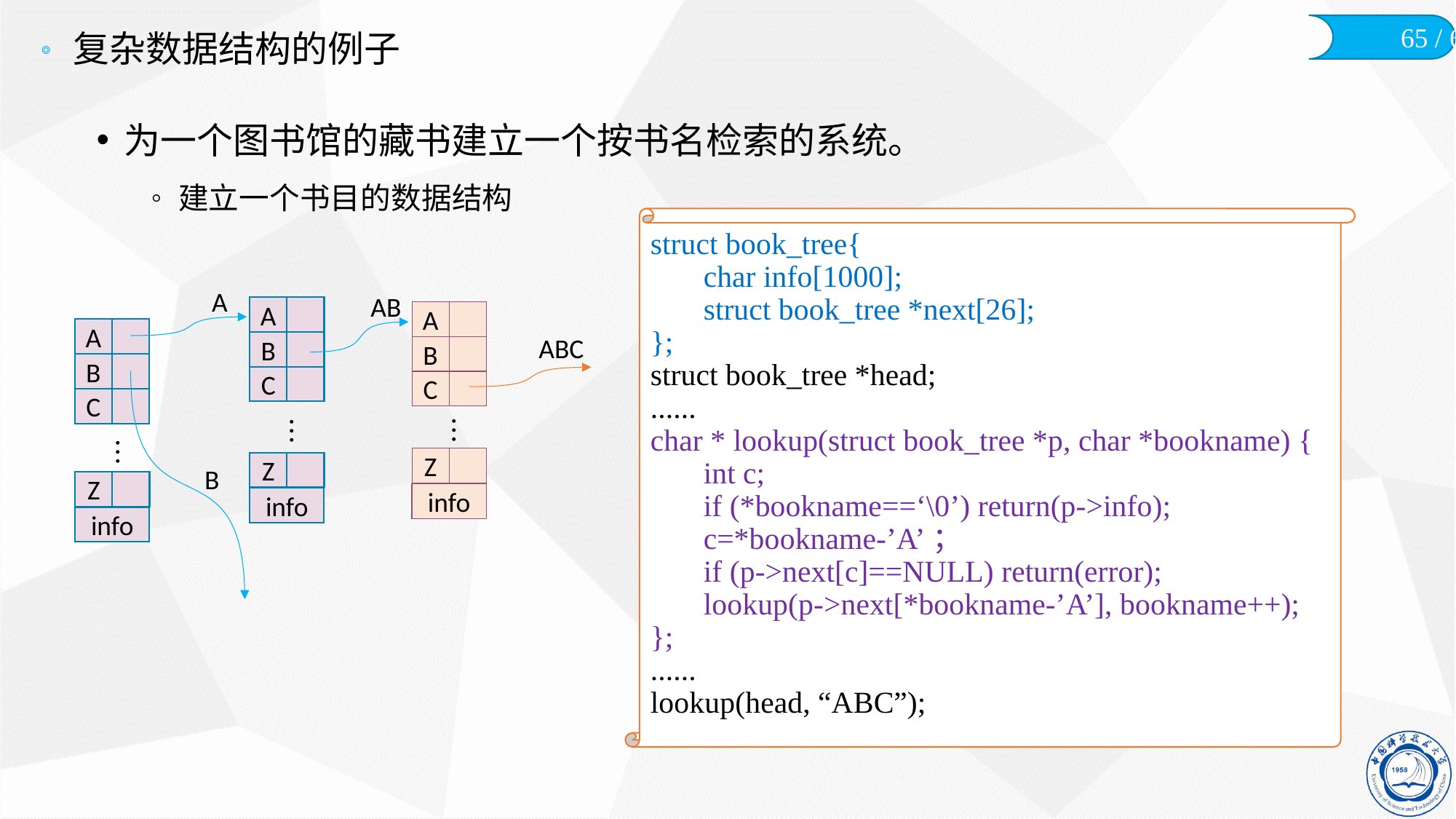

# 复杂数据结构的例子
为一个图书馆的藏书建立一个按书名检索的系统。
建立一个书目的数据结构

struct book_tree{
	char info[1000];
	struct book_tree *next[26];
};
struct book_tree *head;
......
char * lookup(struct book_tree *p, char *bookname) {
	int c;
	if (*bookname==‘\0’) return(p->info);
	c=*bookname-’A’；
	if (p->next[c]==NULL) return(error);
	lookup(p->next[*bookname-’A’], bookname++);
};
......
lookup(head, “ABC”);

A
AB
ABC
Z

B
info
A

B

C

A

B

C

Z

info
A

B

C

︙
︙
︙
Z

info